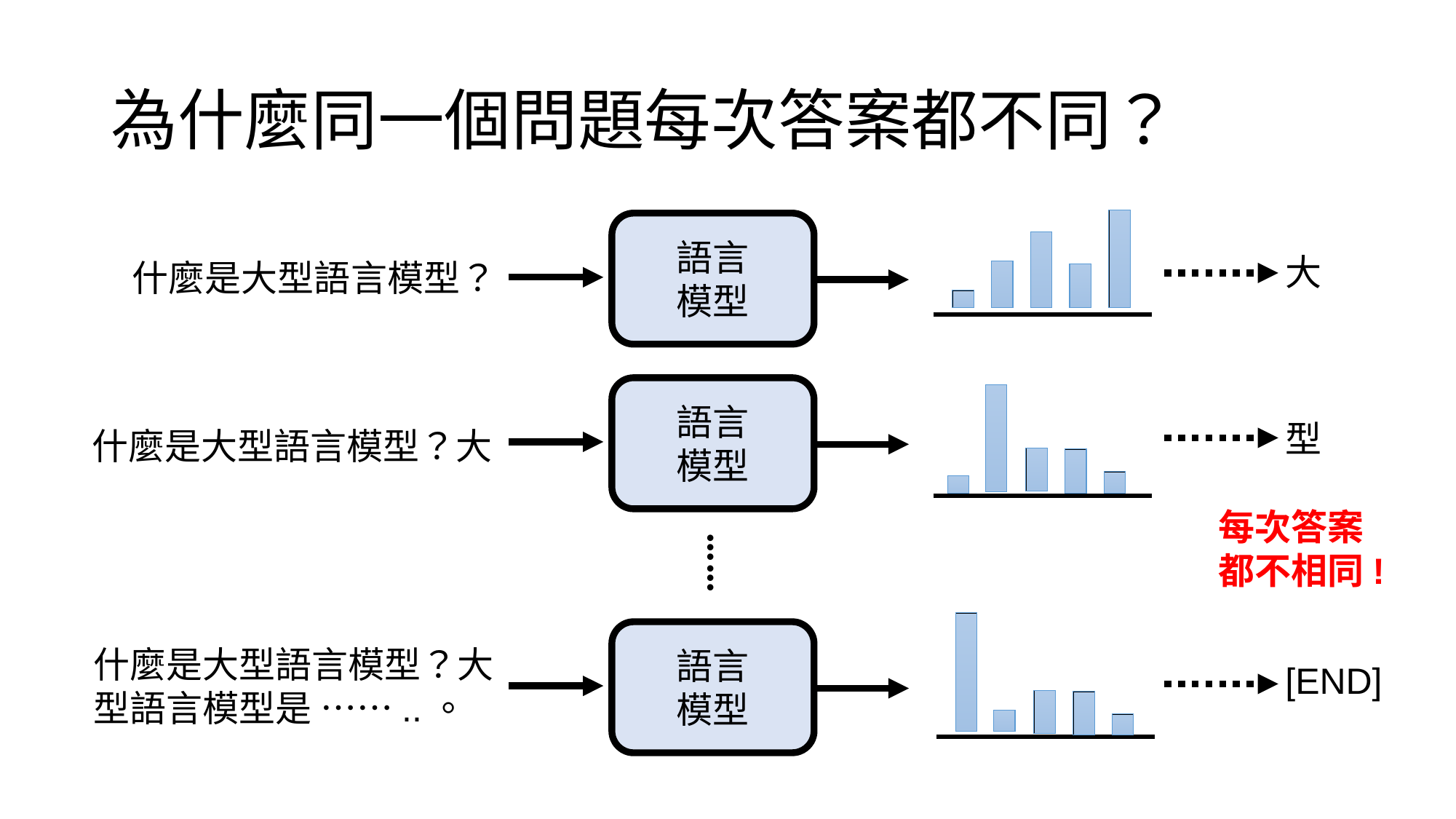

# 為什麼同一個問題每次答案都不同？

語言
模型
大
什麼是大型語言模型？
語言
模型

型
什麼是大型語言模型？大
每次答案都不相同!
……

語言
模型
什麼是大型語言模型？大型語言模型是 ……..。
[END]